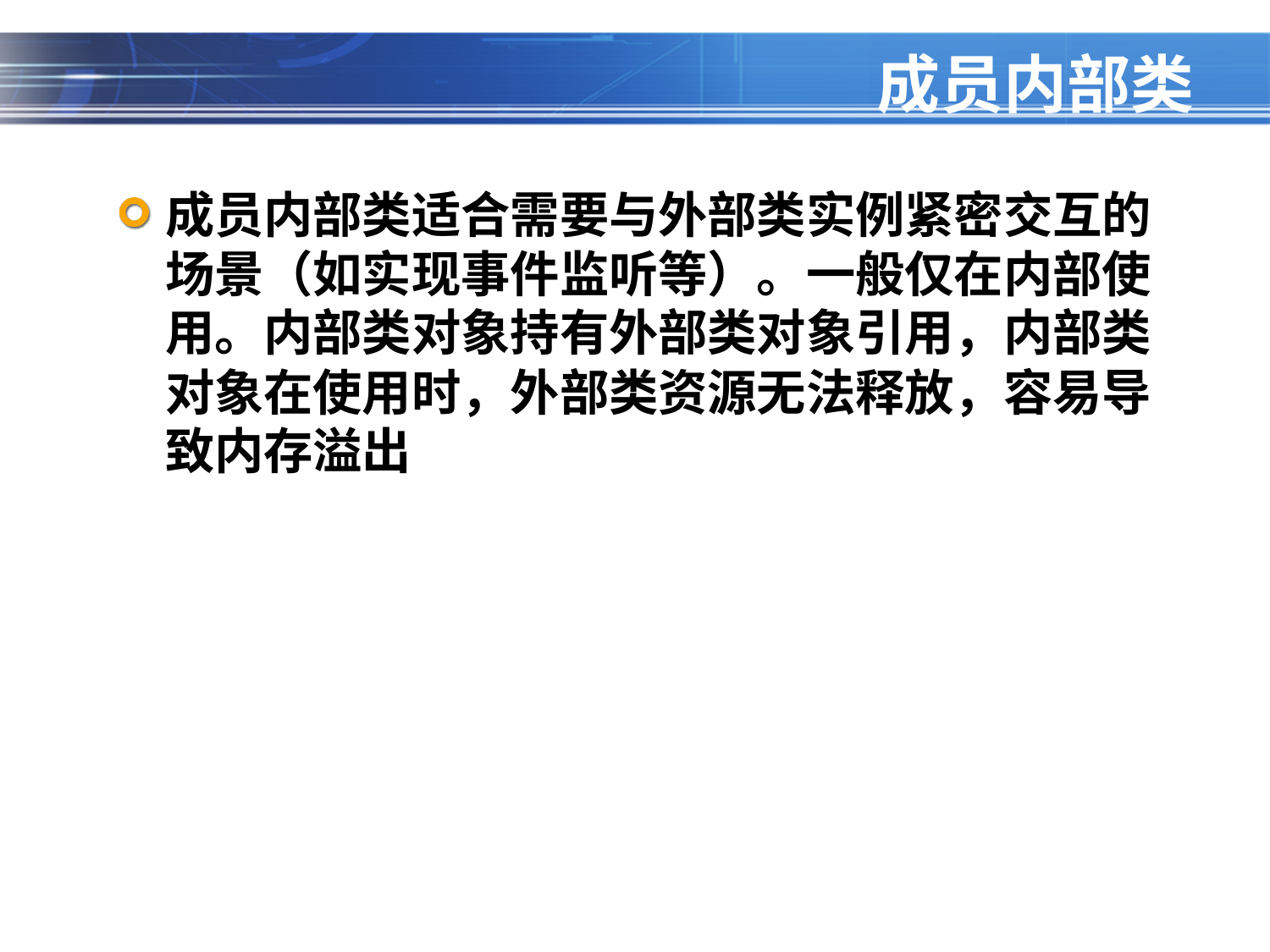

# 成员内部类
成员内部类适合需要与外部类实例紧密交互的场景（如实现事件监听等）。一般仅在内部使用。内部类对象持有外部类对象引用，内部类对象在使用时，外部类资源无法释放，容易导致内存溢出